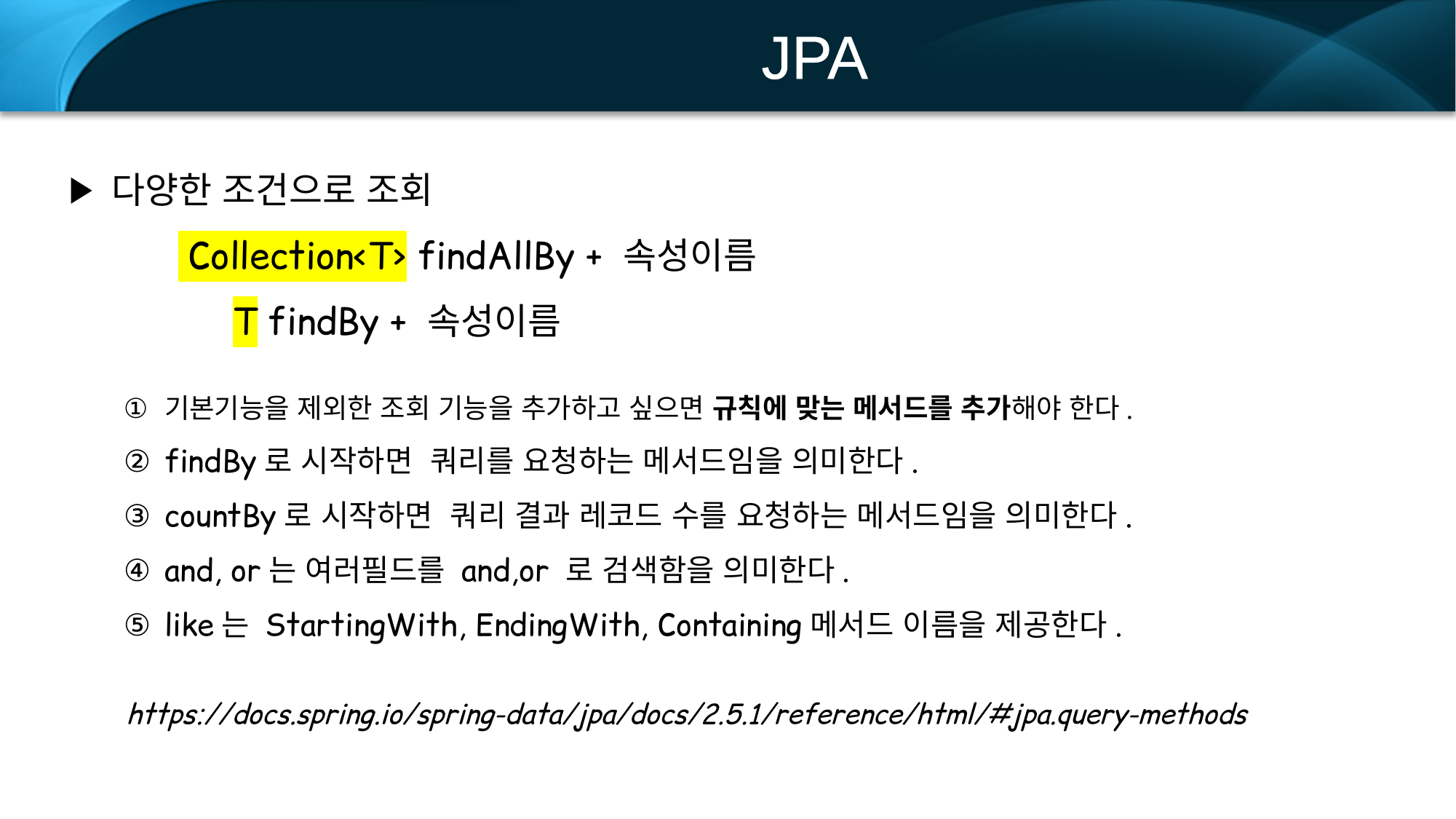

JPA
다양한 조건으로 조회
      Collection<T> findAllBy + 속성이름
	T findBy + 속성이름

기본기능을 제외한 조회 기능을 추가하고 싶으면 규칙에 맞는 메서드를 추가해야 한다.
findBy로 시작하면  쿼리를 요청하는 메서드임을 의미한다.
countBy로 시작하면  쿼리 결과 레코드 수를 요청하는 메서드임을 의미한다.
and, or는 여러필드를 and,or 로 검색함을 의미한다.
like는 StartingWith, EndingWith, Containing메서드 이름을 제공한다.

       https://docs.spring.io/spring-data/jpa/docs/2.5.1/reference/html/#jpa.query-methods